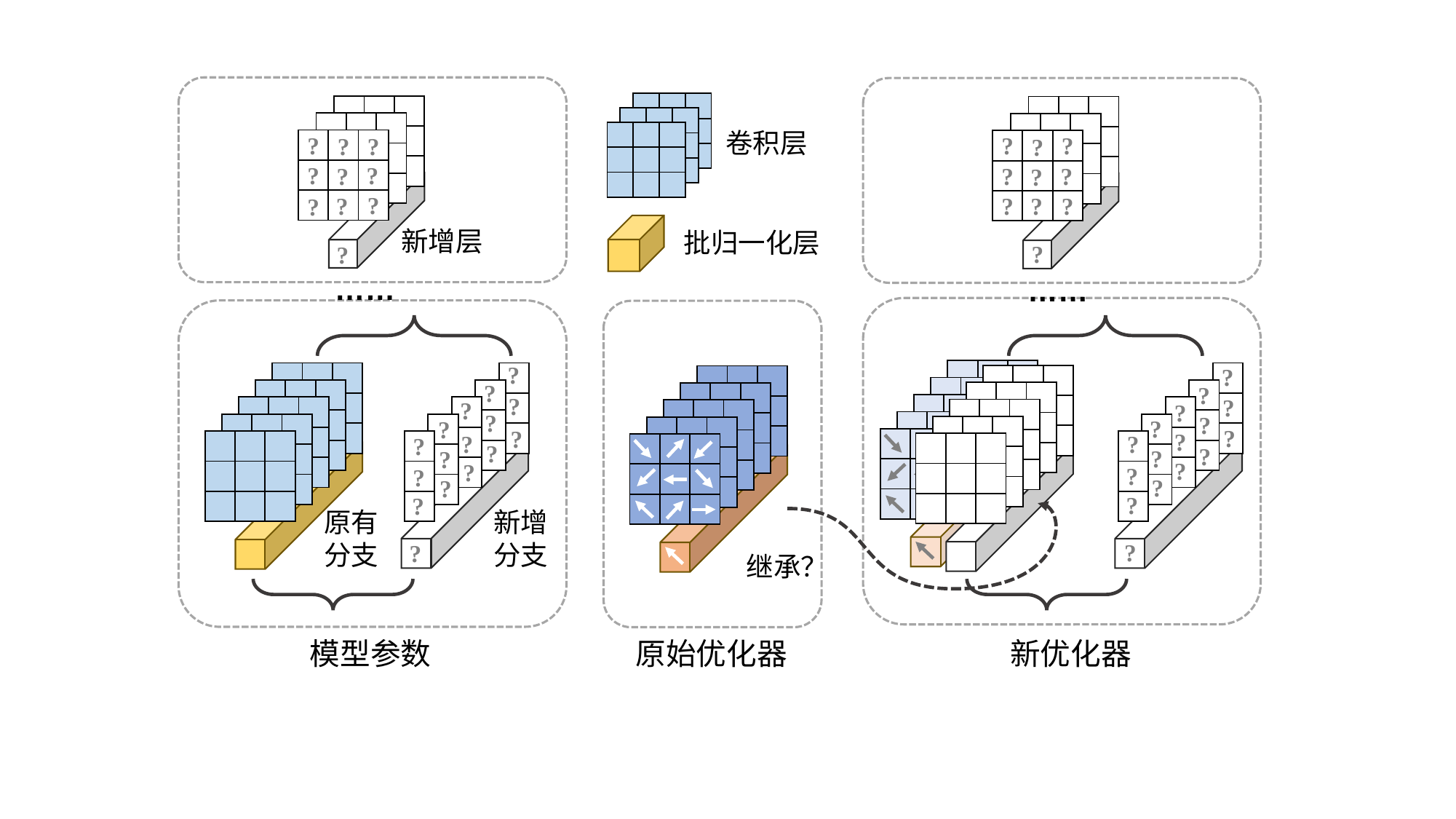

|  |  |  |
| --- | --- | --- |
|  |  |  |
|  |  |  |
|  |  |  |
| --- | --- | --- |
|  |  |  |
|  |  |  |
|  |  |  |
| --- | --- | --- |
|  |  |  |
|  |  |  |
|  |  |  |
| --- | --- | --- |
|  |  |  |
|  |  |  |
|  |  |  |
| --- | --- | --- |
|  |  |  |
|  |  |  |
|  |  |  |
| --- | --- | --- |
|  |  |  |
|  |  |  |
卷积层
|  |  |  |
| --- | --- | --- |
|  |  |  |
|  |  |  |
?
?
?
?
?
?
|  |  |  |
| --- | --- | --- |
|  |  |  |
|  |  |  |
|  |  |  |
| --- | --- | --- |
|  |  |  |
|  |  |  |
?
?
?
?
?
?

?
?
?
?
?
?

新增层
批归一化层
?
?

……
……

?
?
|  |  |  |
| --- | --- | --- |
|  |  |  |
|  |  |  |
|  |  |  |
| --- | --- | --- |
|  |  |  |
|  |  |  |
|  |
| --- |
|  |
|  |
|  |
| --- |
|  |
|  |
|  |  |  |
| --- | --- | --- |
|  |  |  |
|  |  |  |
|  |  |  |
| --- | --- | --- |
|  |  |  |
|  |  |  |
?
?
|  |  |  |
| --- | --- | --- |
|  |  |  |
|  |  |  |
|  |  |  |
| --- | --- | --- |
|  |  |  |
|  |  |  |
|  |
| --- |
|  |
|  |
|  |
| --- |
|  |
|  |
|  |  |  |
| --- | --- | --- |
|  |  |  |
|  |  |  |
|  |  |  |
| --- | --- | --- |
|  |  |  |
|  |  |  |
?
?
?
?
|  |  |  |
| --- | --- | --- |
|  |  |  |
|  |  |  |
|  |  |  |
| --- | --- | --- |
|  |  |  |
|  |  |  |
|  |
| --- |
|  |
|  |
|  |
| --- |
|  |
|  |
|  |  |  |
| --- | --- | --- |
|  |  |  |
|  |  |  |
|  |  |  |
| --- | --- | --- |
|  |  |  |
|  |  |  |
?
?
?
?
|  |  |  |
| --- | --- | --- |
|  |  |  |
|  |  |  |
|  |  |  |
| --- | --- | --- |
|  |  |  |
|  |  |  |
|  |
| --- |
|  |
|  |
|  |
| --- |
|  |
|  |
|  |  |  |
| --- | --- | --- |
|  |  |  |
|  |  |  |
|  |  |  |
| --- | --- | --- |
|  |  |  |
|  |  |  |
?
?
?
?
?
?
|  |  |  |
| --- | --- | --- |
|  |  |  |
|  |  |  |
|  |  |  |
| --- | --- | --- |
|  |  |  |
|  |  |  |
|  |
| --- |
|  |
|  |
|  |
| --- |
|  |
|  |
?
|  |  |  |
| --- | --- | --- |
|  |  |  |
|  |  |  |
|  |  |  |
| --- | --- | --- |
|  |  |  |
|  |  |  |
?
?
?

?
?
?
?
?
?
?
?
原有
分支
新增
分支

?
?
继承？
模型参数
新优化器
原始优化器